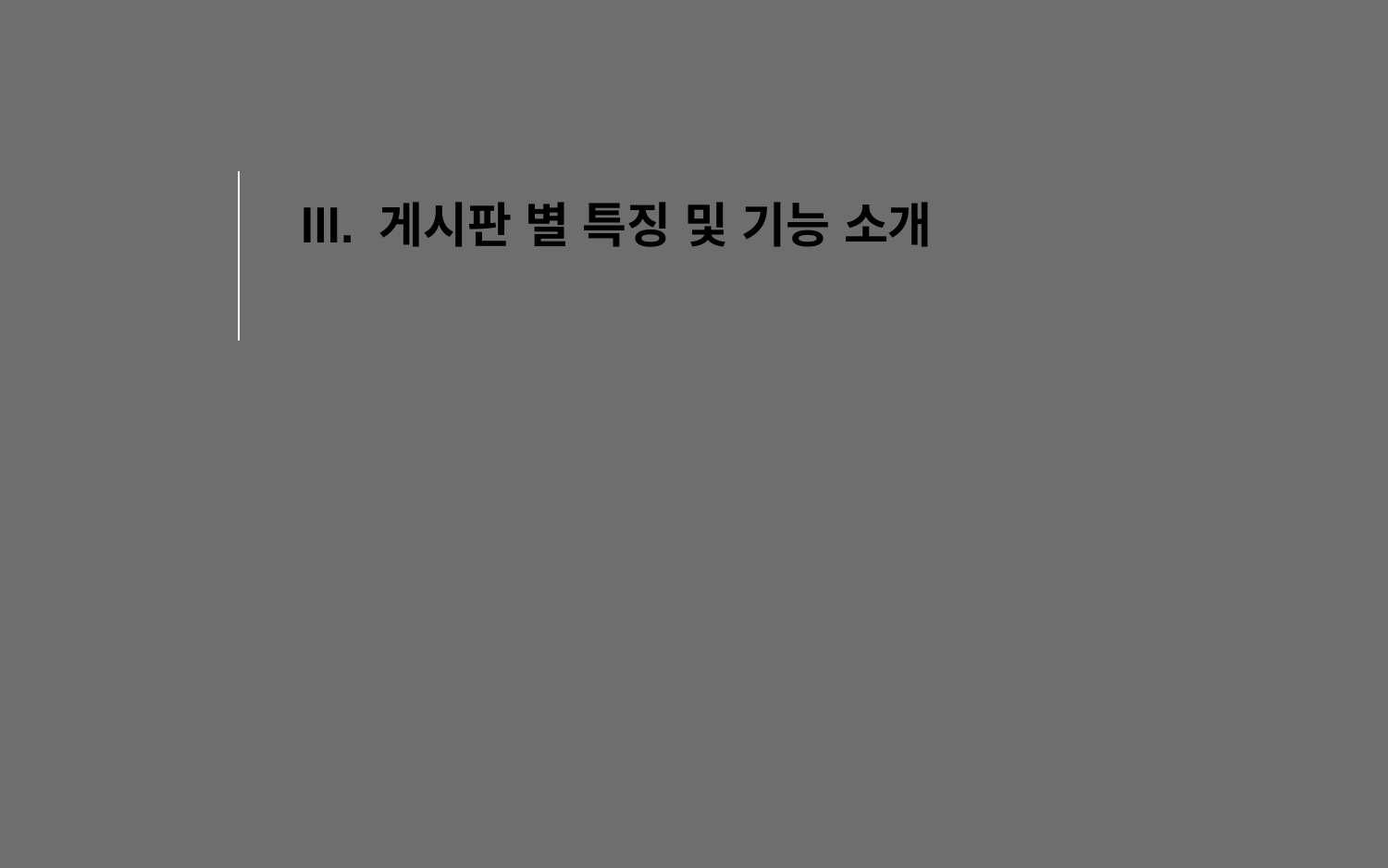

lll. 게시판 별 특징 및 기능 소개
NEWS  l  자유 게시판  l  스냅 게시판  l  공지게시판  l  Q & A